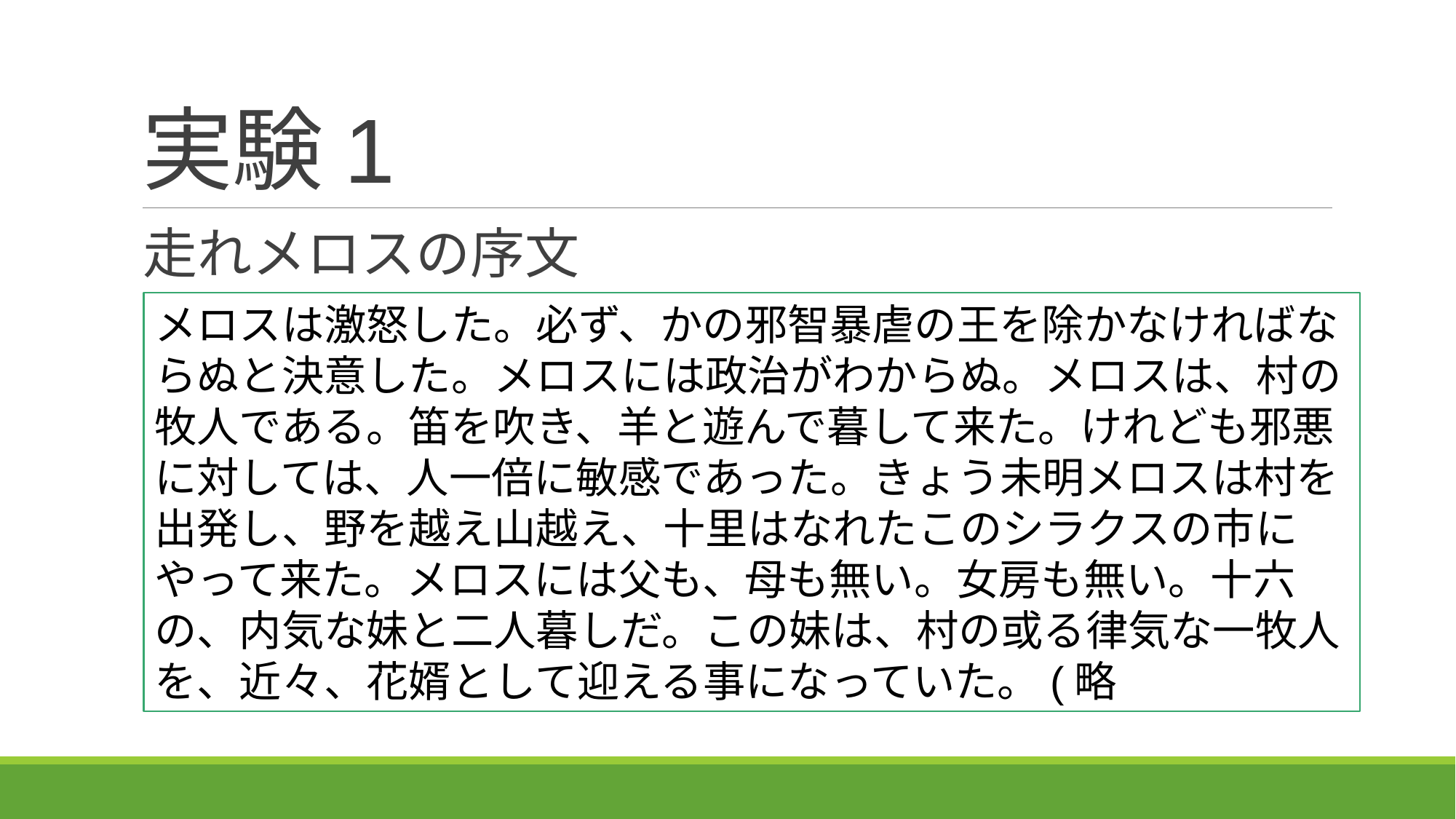

# 実験1
走れメロスの序文
メロスは激怒した。必ず、かの邪智暴虐の王を除かなければならぬと決意した。メロスには政治がわからぬ。メロスは、村の牧人である。笛を吹き、羊と遊んで暮して来た。けれども邪悪に対しては、人一倍に敏感であった。きょう未明メロスは村を出発し、野を越え山越え、十里はなれたこのシラクスの市にやって来た。メロスには父も、母も無い。女房も無い。十六の、内気な妹と二人暮しだ。この妹は、村の或る律気な一牧人を、近々、花婿として迎える事になっていた。(略